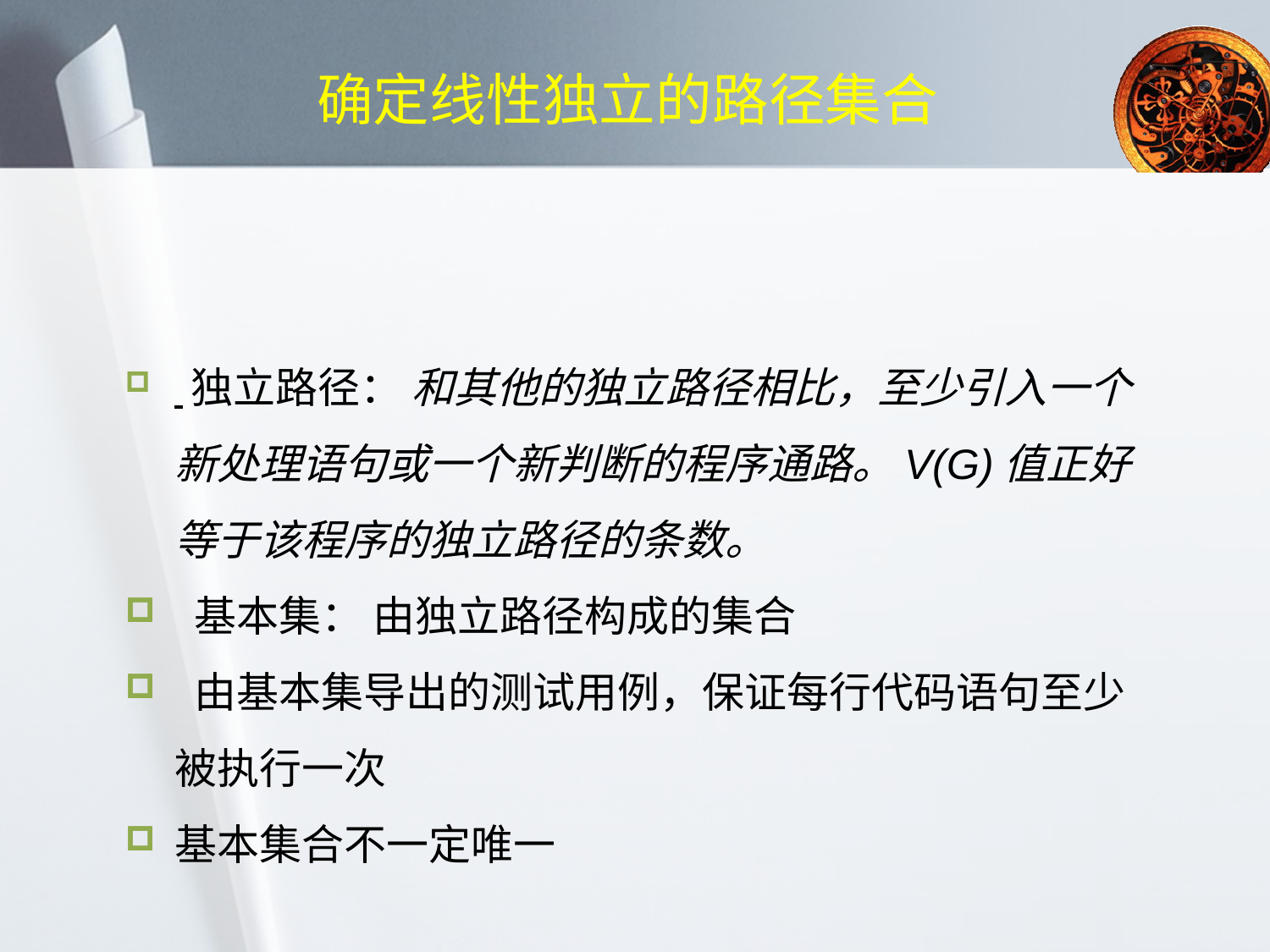

# 确定线性独立的路径集合
 独立路径： 和其他的独立路径相比，至少引入一个新处理语句或一个新判断的程序通路。V(G)值正好等于该程序的独立路径的条数。
 基本集： 由独立路径构成的集合
 由基本集导出的测试用例，保证每行代码语句至少被执行一次
基本集合不一定唯一